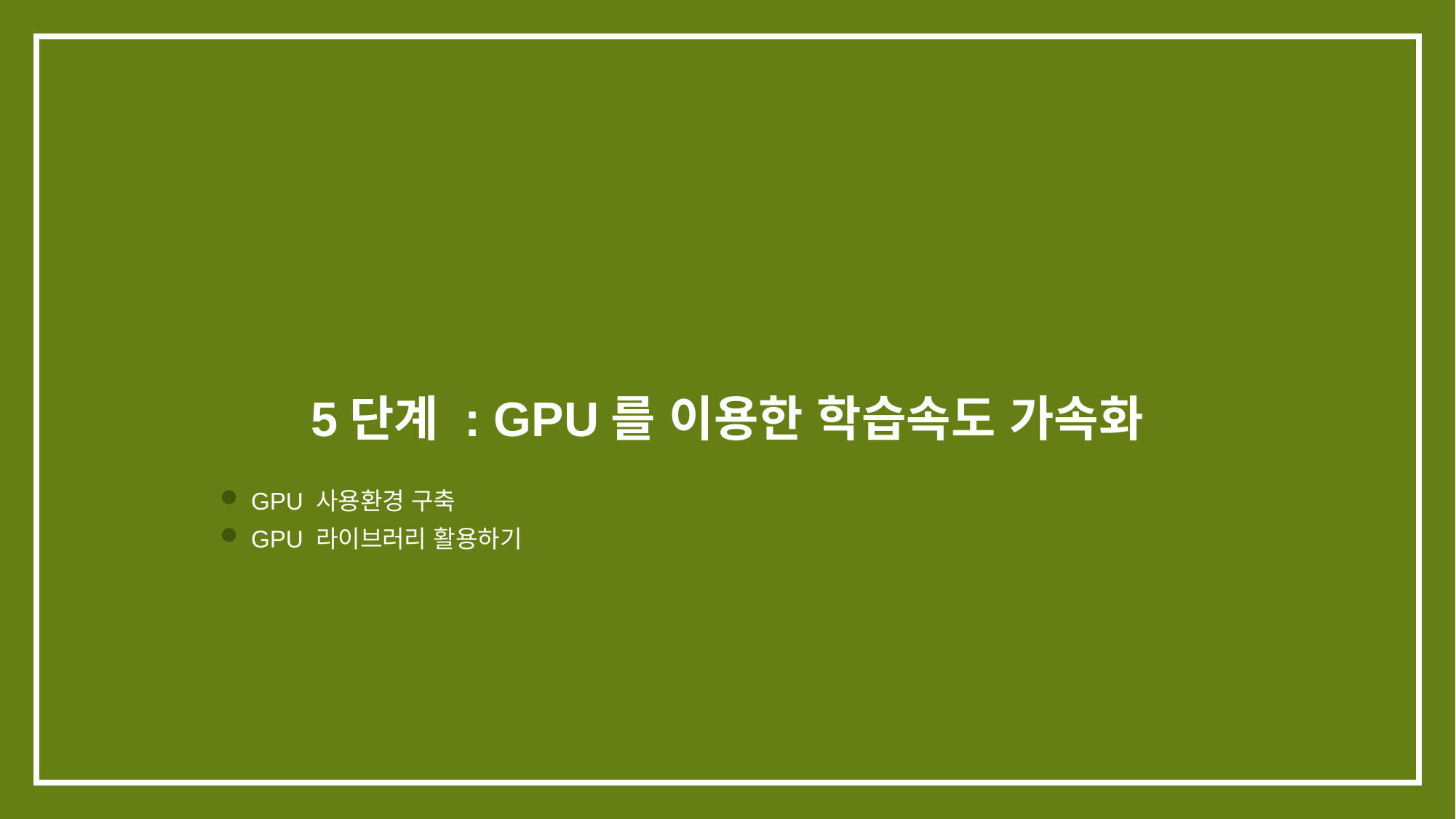

# 5단계 : GPU를 이용한 학습속도 가속화
 GPU 사용환경 구축
 GPU 라이브러리 활용하기